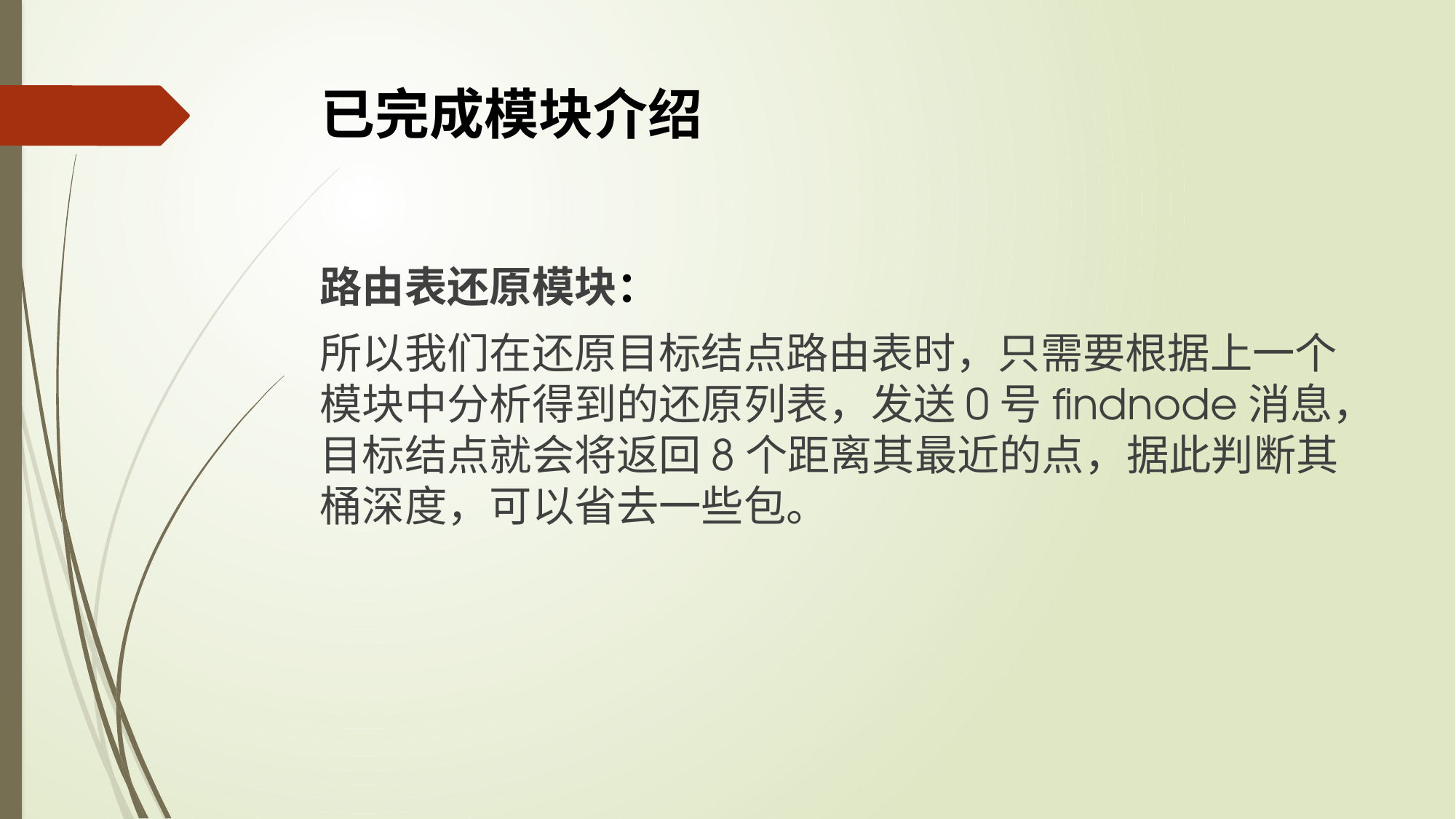

# 已完成模块介绍
路由表还原模块：
所以我们在还原目标结点路由表时，只需要根据上一个模块中分析得到的还原列表，发送0号findnode消息，目标结点就会将返回8个距离其最近的点，据此判断其桶深度，可以省去一些包。